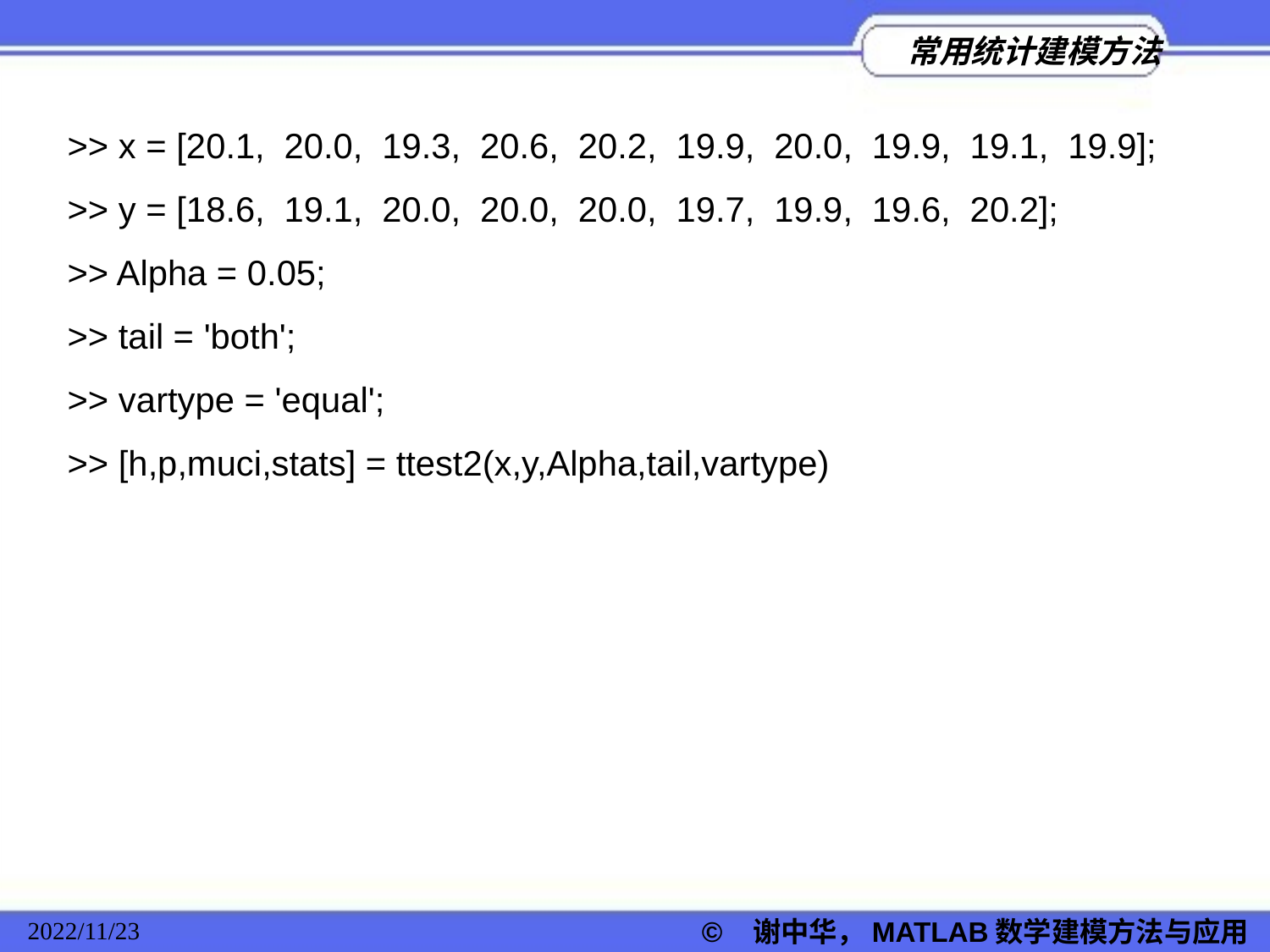

>> x = [20.1,  20.0,  19.3,  20.6,  20.2,  19.9,  20.0,  19.9,  19.1,  19.9];
>> y = [18.6,  19.1,  20.0,  20.0,  20.0,  19.7,  19.9,  19.6,  20.2];
>> Alpha = 0.05;
>> tail = 'both';
>> vartype = 'equal';
>> [h,p,muci,stats] = ttest2(x,y,Alpha,tail,vartype)
©   谢中华，MATLAB数学建模方法与应用
2022/11/23